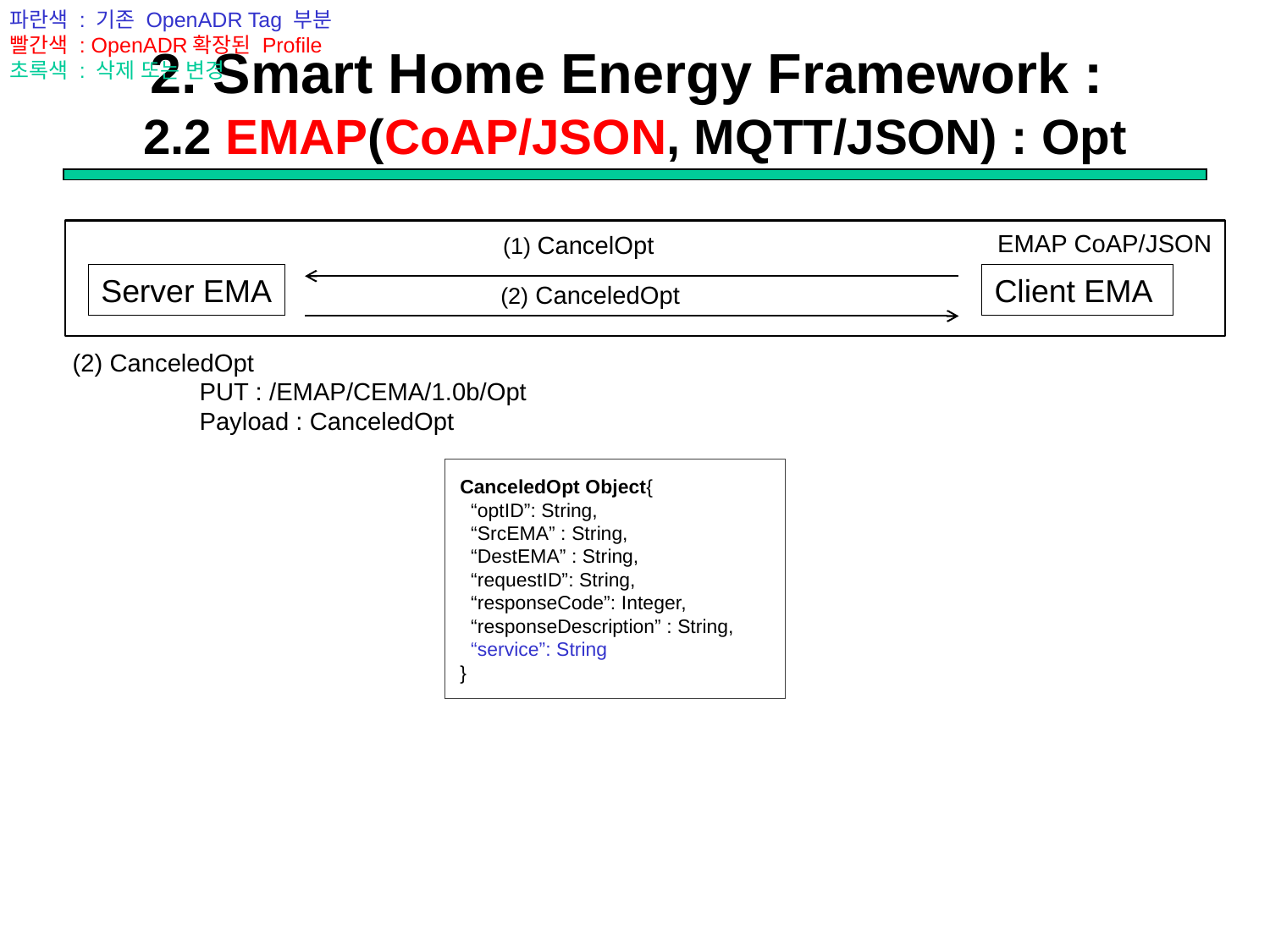

파란색 : 기존 OpenADR Tag 부분
빨간색 : OpenADR확장된 Profile
초록색 : 삭제 또는 변경
# 2. Smart Home Energy Framework : 2.2 EMAP(CoAP/JSON, MQTT/JSON) : Opt

EMAP CoAP/JSON
(1) CancelOpt
Server EMA
Client EMA
(2) CanceledOpt
(2) CanceledOpt
	PUT : /EMAP/CEMA/1.0b/Opt
	Payload : CanceledOpt

CanceledOpt Object{
  “optID”: String,
  “SrcEMA” : String,
  “DestEMA” : String,
  “requestID”: String,
  “responseCode”: Integer,
  “responseDescription” : String,
  “service”: String
}